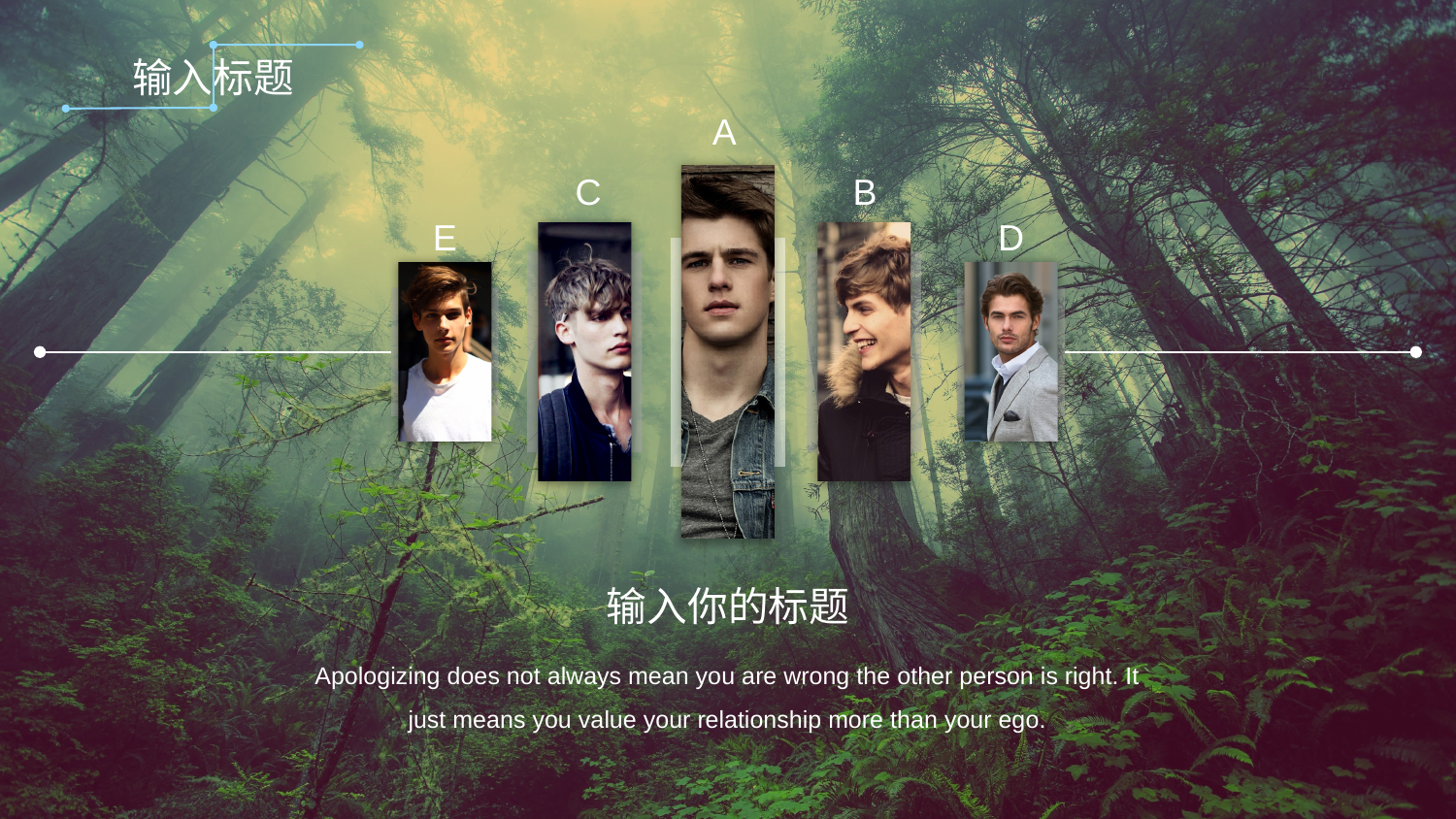

输入标题
A
C
B

E
D

输入你的标题
Apologizing does not always mean you are wrong the other person is right. It just means you value your relationship more than your ego.